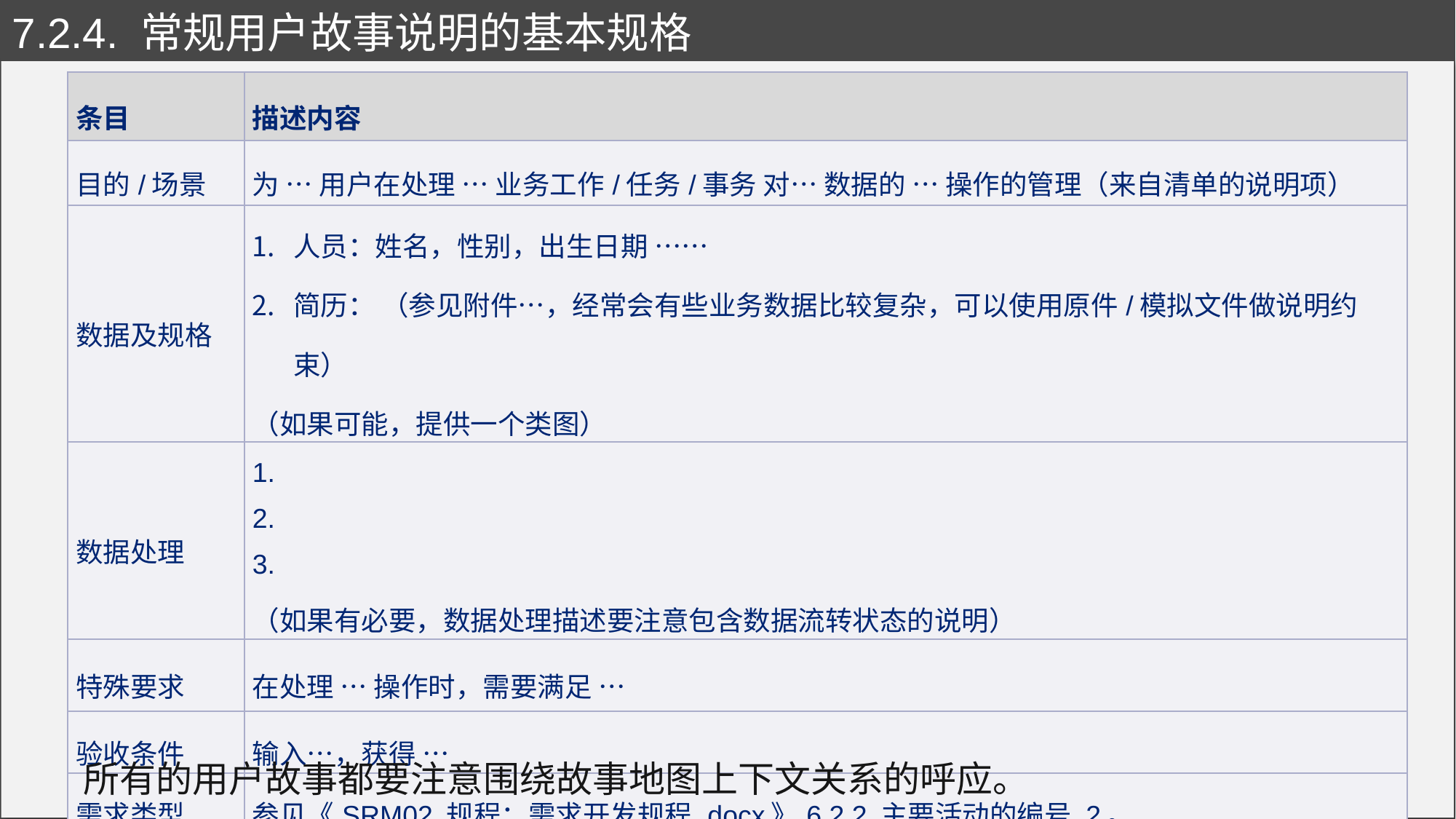

# 7.2.4. 常规用户故事说明的基本规格
| 条目 | 描述内容 |
| --- | --- |
| 目的/场景 | 为 … 用户在处理 … 业务工作/任务/事务 对… 数据的 … 操作的管理（来自清单的说明项） |
| 数据及规格 | 人员：姓名，性别，出生日期 …… 简历： （参见附件…，经常会有些业务数据比较复杂，可以使用原件/模拟文件做说明约束） （如果可能，提供一个类图） |
| 数据处理 | 1. 2. 3. （如果有必要，数据处理描述要注意包含数据流转状态的说明） |
| 特殊要求 | 在处理 … 操作时，需要满足 … |
| 验收条件 | 输入…，获得 … |
| 需求类型 | 参见《SRM02.规程：需求开发规程.docx》6.2.2 主要活动的编号 2。 |
所有的用户故事都要注意围绕故事地图上下文关系的呼应。